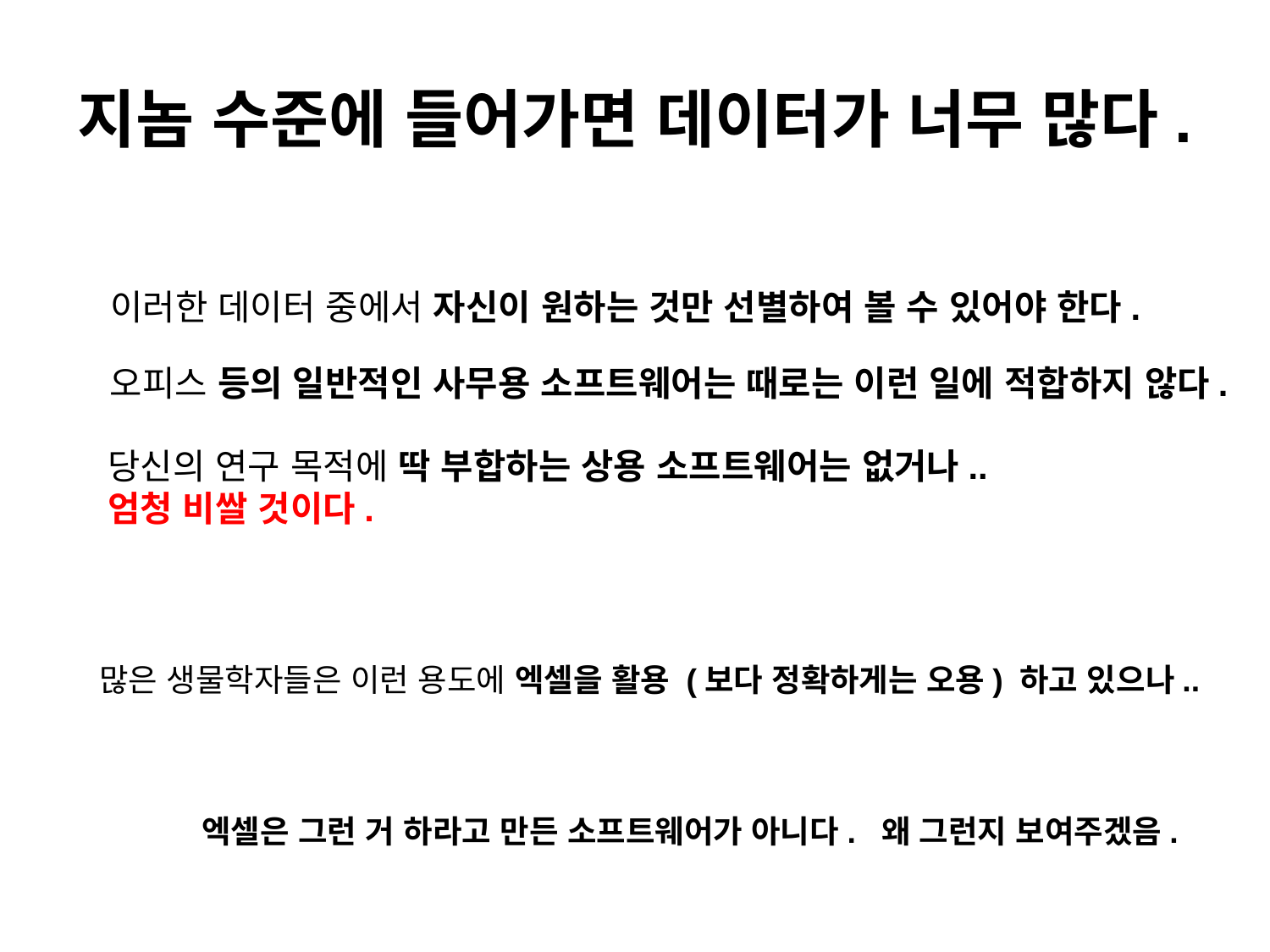

# 지놈 수준에 들어가면 데이터가 너무 많다.
이러한 데이터 중에서 자신이 원하는 것만 선별하여 볼 수 있어야 한다.
오피스 등의 일반적인 사무용 소프트웨어는 때로는 이런 일에 적합하지 않다.
당신의 연구 목적에 딱 부합하는 상용 소프트웨어는 없거나..
엄청 비쌀 것이다.
많은 생물학자들은 이런 용도에 엑셀을 활용 (보다 정확하게는 오용) 하고 있으나..
엑셀은 그런 거 하라고 만든 소프트웨어가 아니다.  왜 그런지 보여주겠음.